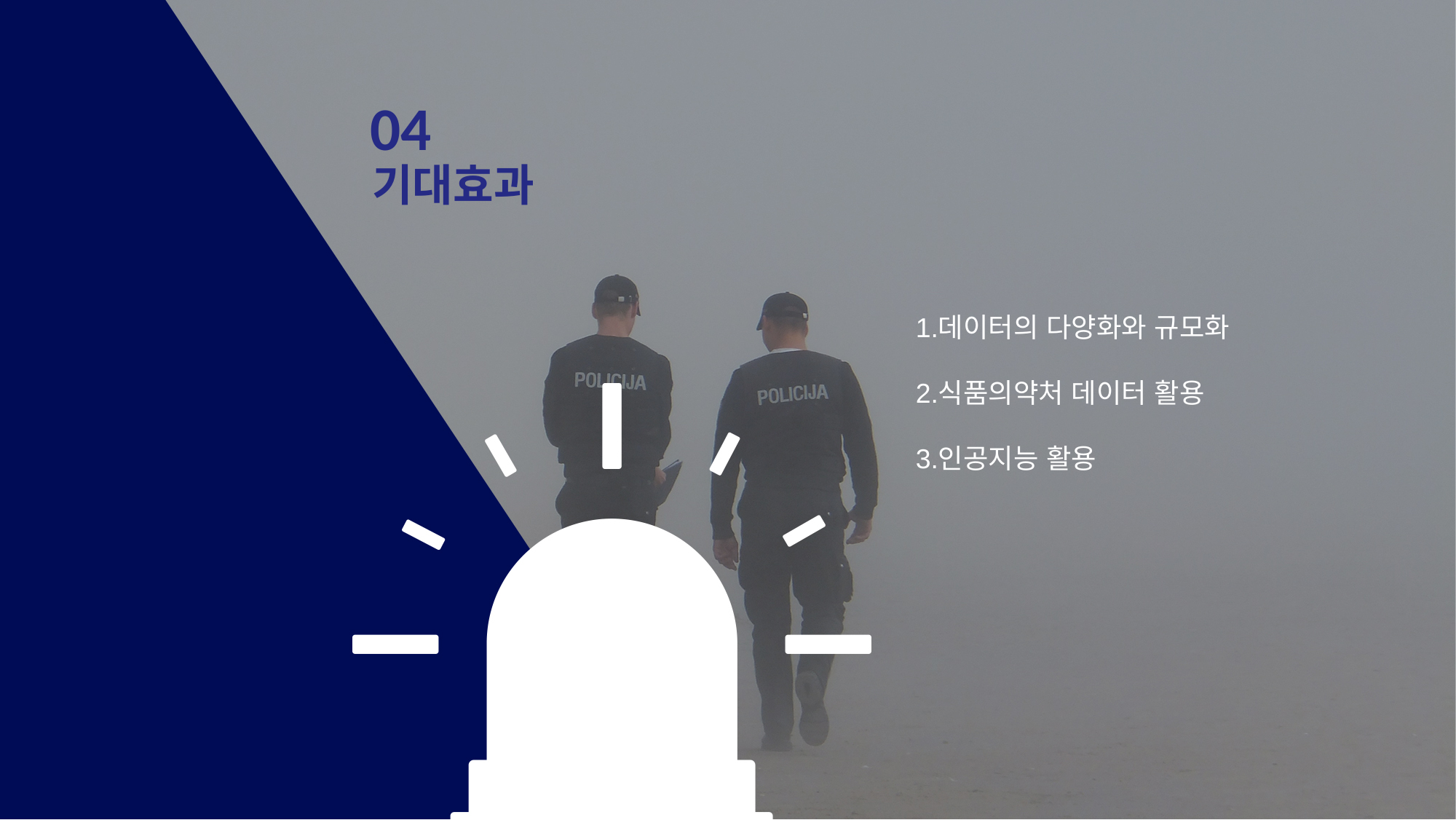

04
기대효과
데이터의 다양화와 규모화
식품의약처 데이터 활용
인공지능 활용